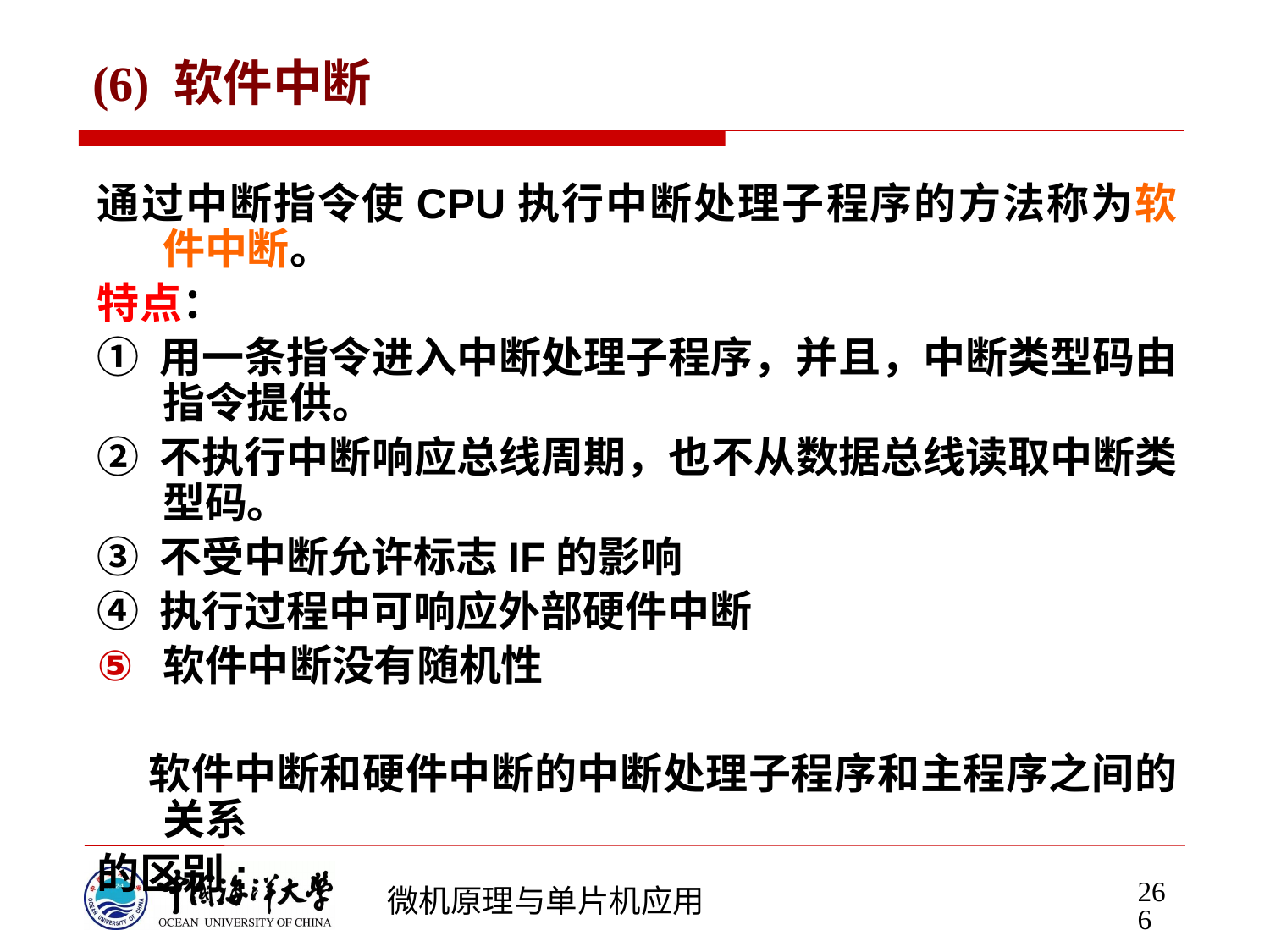

# (6) 软件中断
通过中断指令使CPU执行中断处理子程序的方法称为软件中断。
特点：
① 用一条指令进入中断处理子程序，并且，中断类型码由指令提供。
② 不执行中断响应总线周期，也不从数据总线读取中断类型码。
③ 不受中断允许标志IF的影响
④ 执行过程中可响应外部硬件中断
软件中断没有随机性

    软件中断和硬件中断的中断处理子程序和主程序之间的关系
的区别:

266